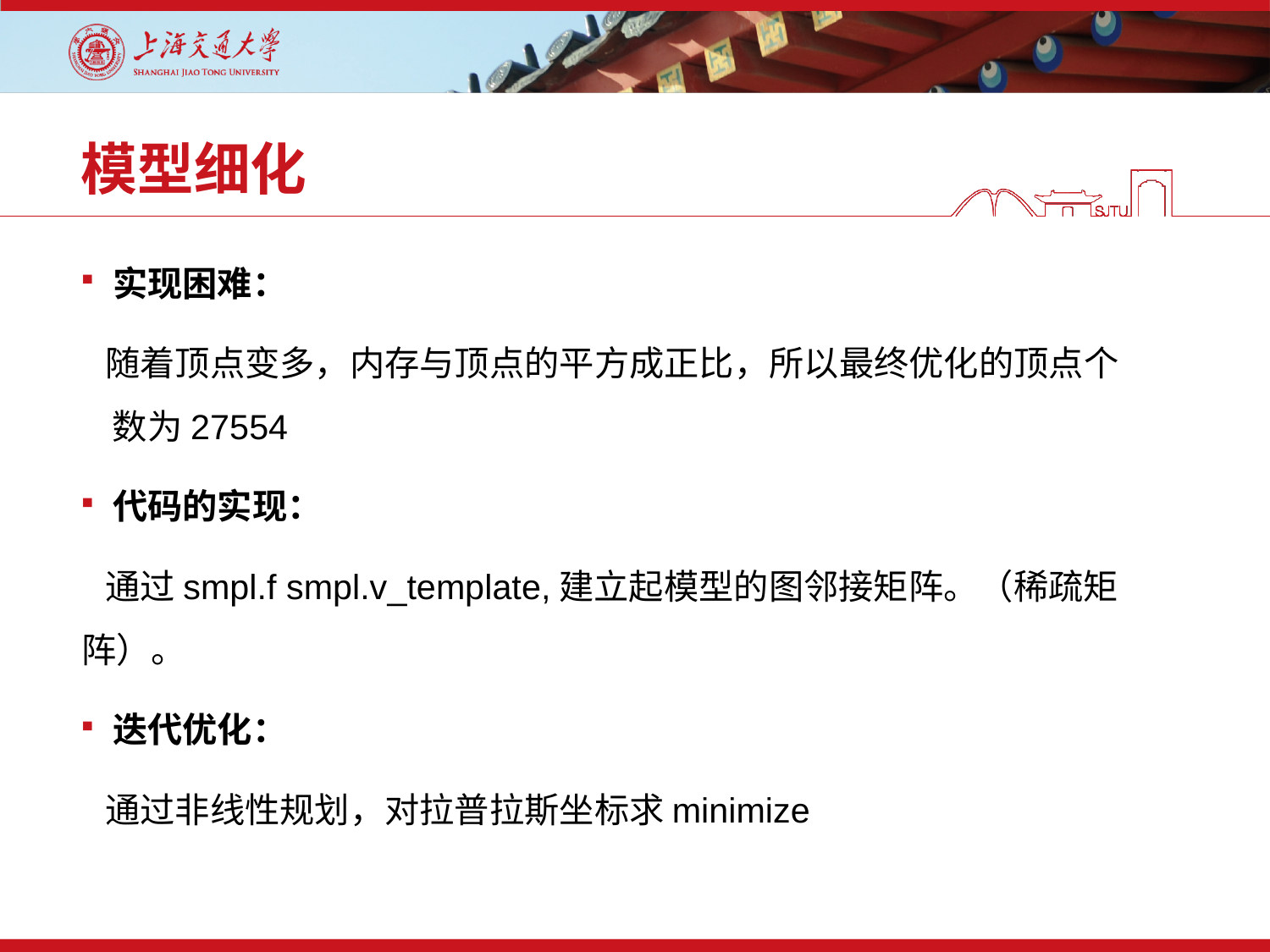

# 模型细化
实现困难：
  随着顶点变多，内存与顶点的平方成正比，所以最终优化的顶点个         数为27554
代码的实现：
  通过smpl.f smpl.v_template,建立起模型的图邻接矩阵。（稀疏矩阵）。
迭代优化：
  通过非线性规划，对拉普拉斯坐标求minimize